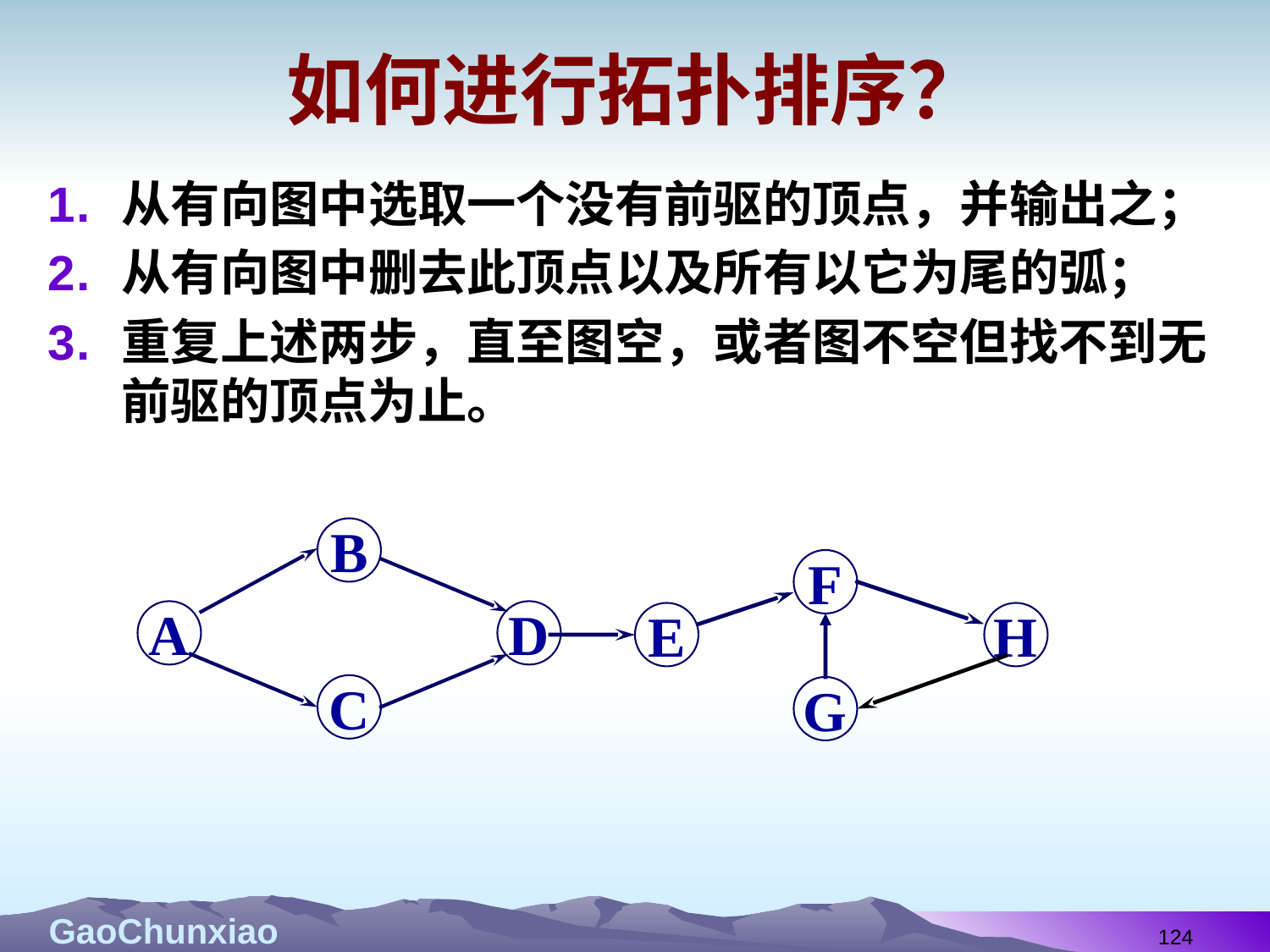

# 如何进行拓扑排序？
从有向图中选取一个没有前驱的顶点，并输出之；
从有向图中删去此顶点以及所有以它为尾的弧；
重复上述两步，直至图空，或者图不空但找不到无前驱的顶点为止。
B

F

A
D
E
H

C
G

124